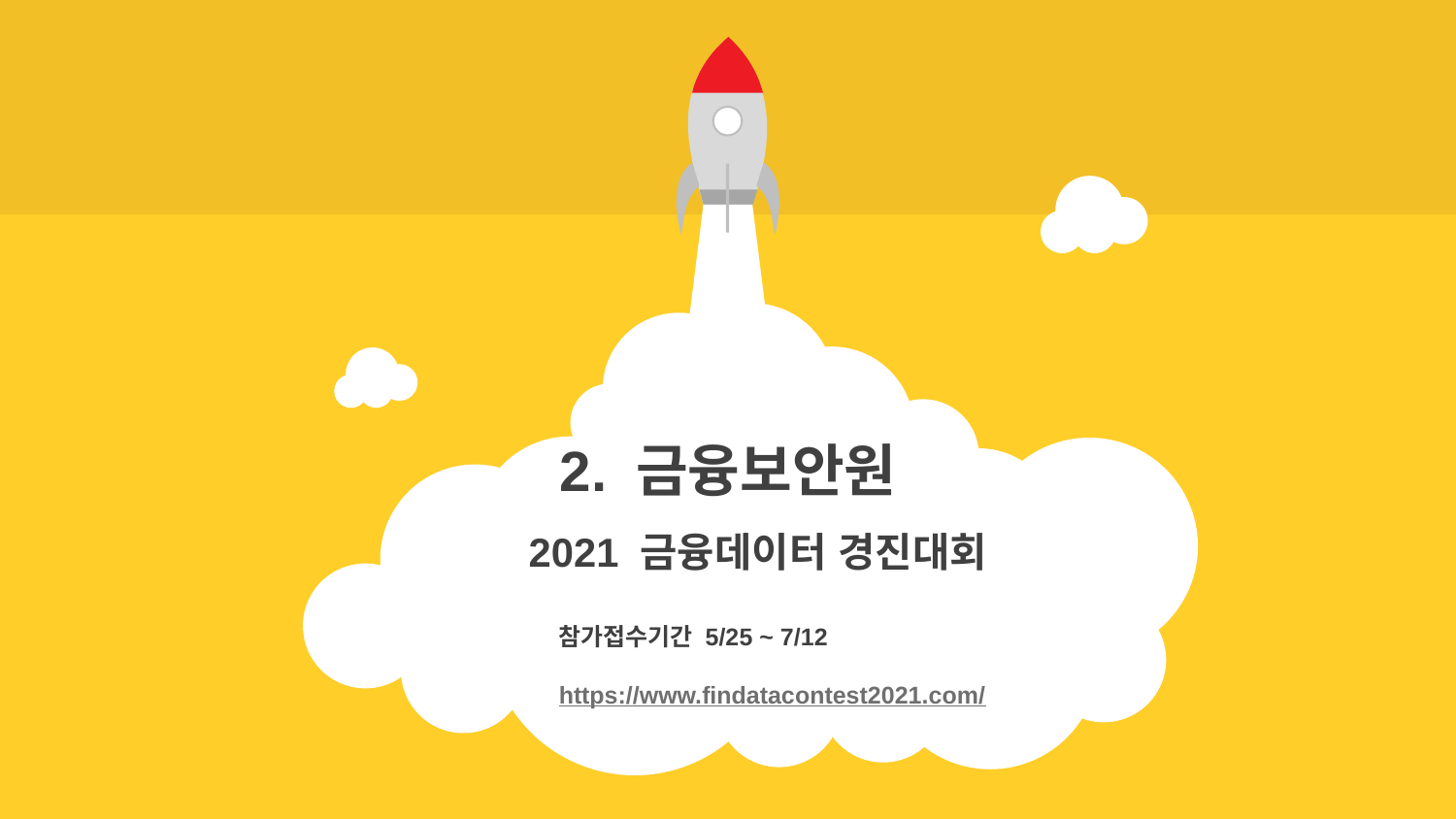

2. 금융보안원
2021 금융데이터 경진대회

참가접수기간 5/25 ~ 7/12

https://www.findatacontest2021.com/